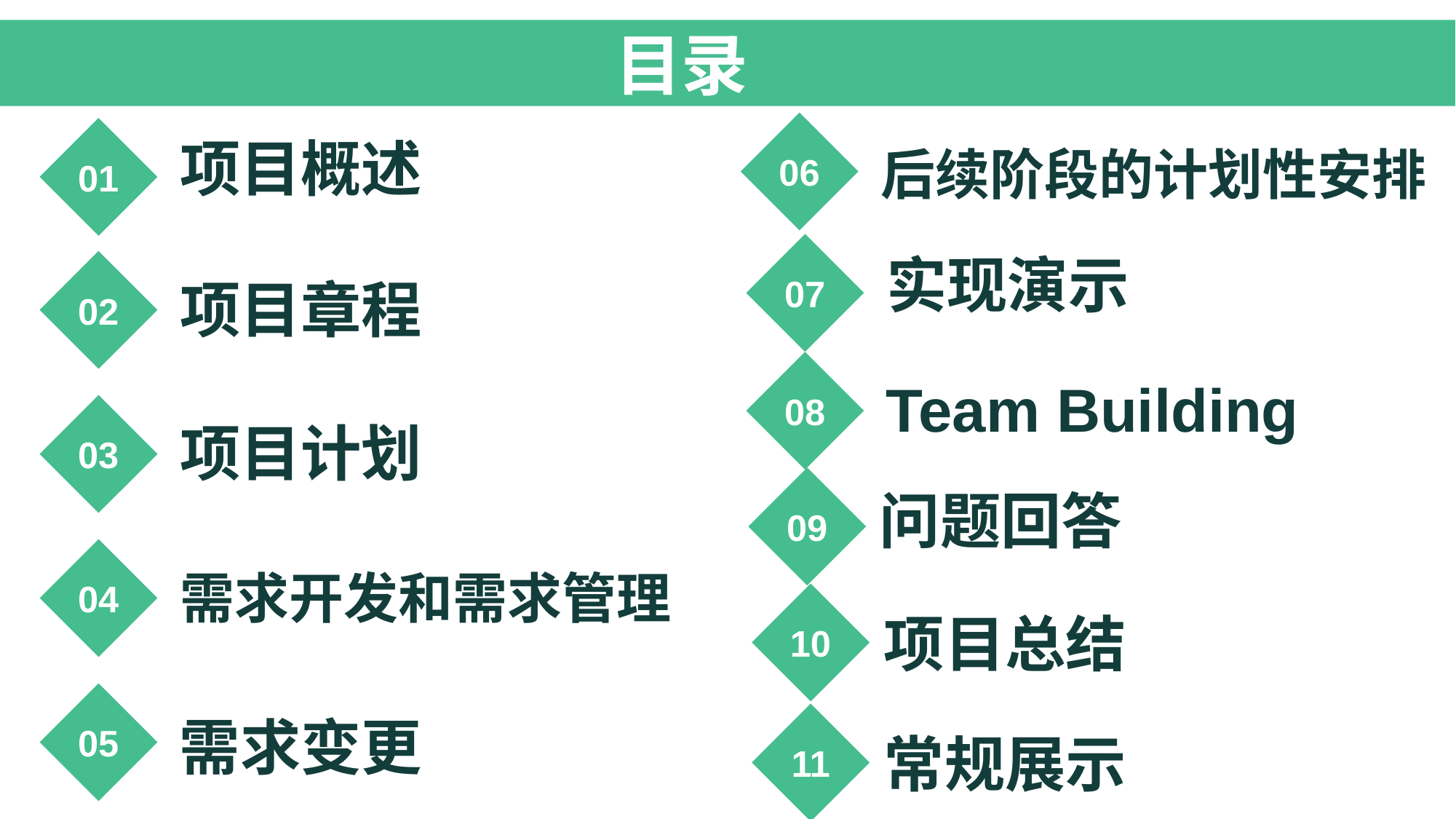

目录
CONTENTS
目录

06
01
项目概述
后续阶段的计划性安排
07
实现演示
02
项目章程
08
Team Building
问题回答
03
项目计划
09
04
需求开发和需求管理
10
项目总结
05
11
需求变更
常规展示